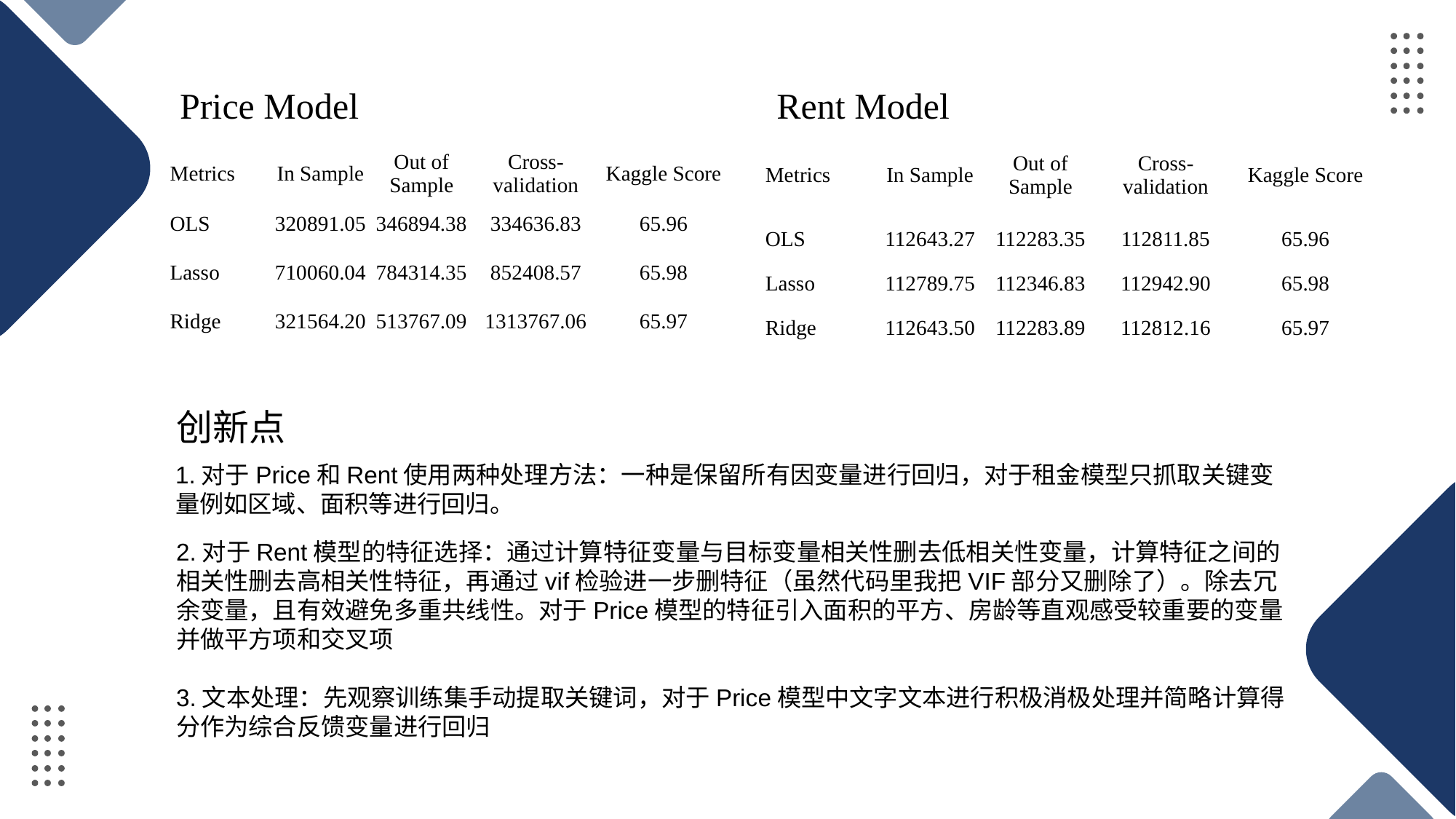

Price Model
Rent Model
| Metrics | In Sample | Out of Sample | Cross-validation | Kaggle Score |
| --- | --- | --- | --- | --- |
| OLS | 112643.27 | 112283.35 | 112811.85 | 65.96 |
| Lasso | 112789.75 | 112346.83 | 112942.90 | 65.98 |
| Ridge | 112643.50 | 112283.89 | 112812.16 | 65.97 |
|  |  |  |  |  |
| Metrics | In Sample | Out of Sample | Cross-validation | Kaggle Score |
| --- | --- | --- | --- | --- |
| OLS | 320891.05 | 346894.38 | 334636.83 | 65.96 |
| Lasso | 710060.04 | 784314.35 | 852408.57 | 65.98 |
| Ridge | 321564.20 | 513767.09 | 1313767.06 | 65.97 |
|  |  |  |  |  |
创新点
1.对于Price和Rent使用两种处理方法：一种是保留所有因变量进行回归，对于租金模型只抓取关键变量例如区域、面积等进行回归。
2.对于Rent模型的特征选择：通过计算特征变量与目标变量相关性删去低相关性变量，计算特征之间的相关性删去高相关性特征，再通过vif检验进一步删特征（虽然代码里我把VIF部分又删除了）。除去冗余变量，且有效避免多重共线性。对于Price模型的特征引入面积的平方、房龄等直观感受较重要的变量并做平方项和交叉项

3.文本处理：先观察训练集手动提取关键词，对于Price模型中文字文本进行积极消极处理并简略计算得分作为综合反馈变量进行回归